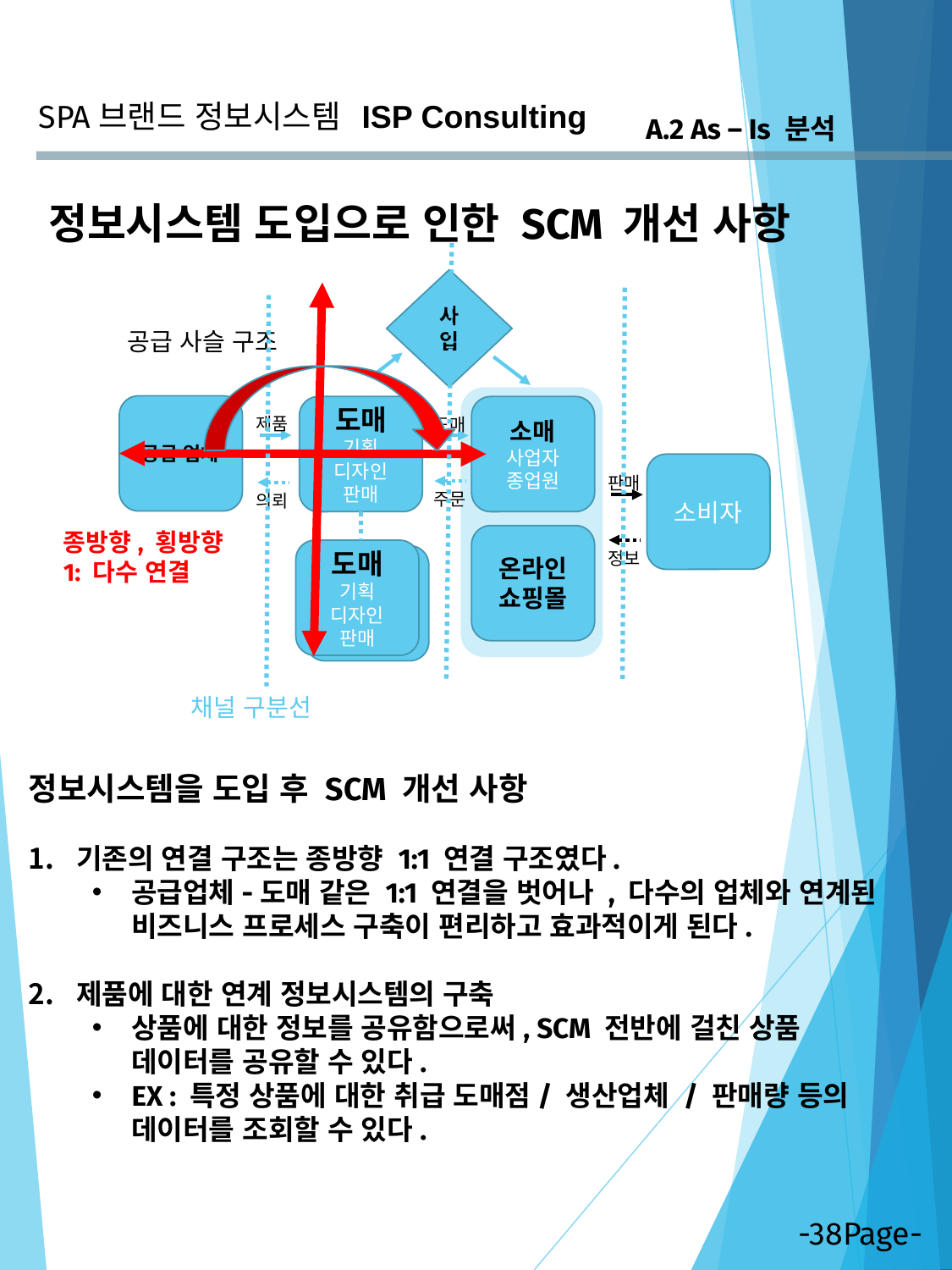

SPA브랜드 정보시스템
ISP Consulting
A.2 As – Is 분석
정보시스템 도입으로 인한 SCM 개선 사항
사입
공급 사슬 구조

공급 업체
도매
기획
디자인
판매
소매
사업자
종업원
제품
도매
소비자
판매
주문
의뢰
온라인
쇼핑몰
정보

종방향, 횡방향
1: 다수 연결
도매
기획
디자인
판매
도매
기획
디자인
판매
채널 구분선
정보시스템을 도입 후 SCM 개선 사항

기존의 연결 구조는 종방향 1:1 연결 구조였다.
공급업체-도매 같은 1:1 연결을 벗어나 , 다수의 업체와 연계된 비즈니스 프로세스 구축이 편리하고 효과적이게 된다.

제품에 대한 연계 정보시스템의 구축
상품에 대한 정보를 공유함으로써, SCM 전반에 걸친 상품 데이터를 공유할 수 있다.
EX : 특정 상품에 대한 취급 도매점/ 생산업체 / 판매량 등의 데이터를 조회할 수 있다.
-38Page-